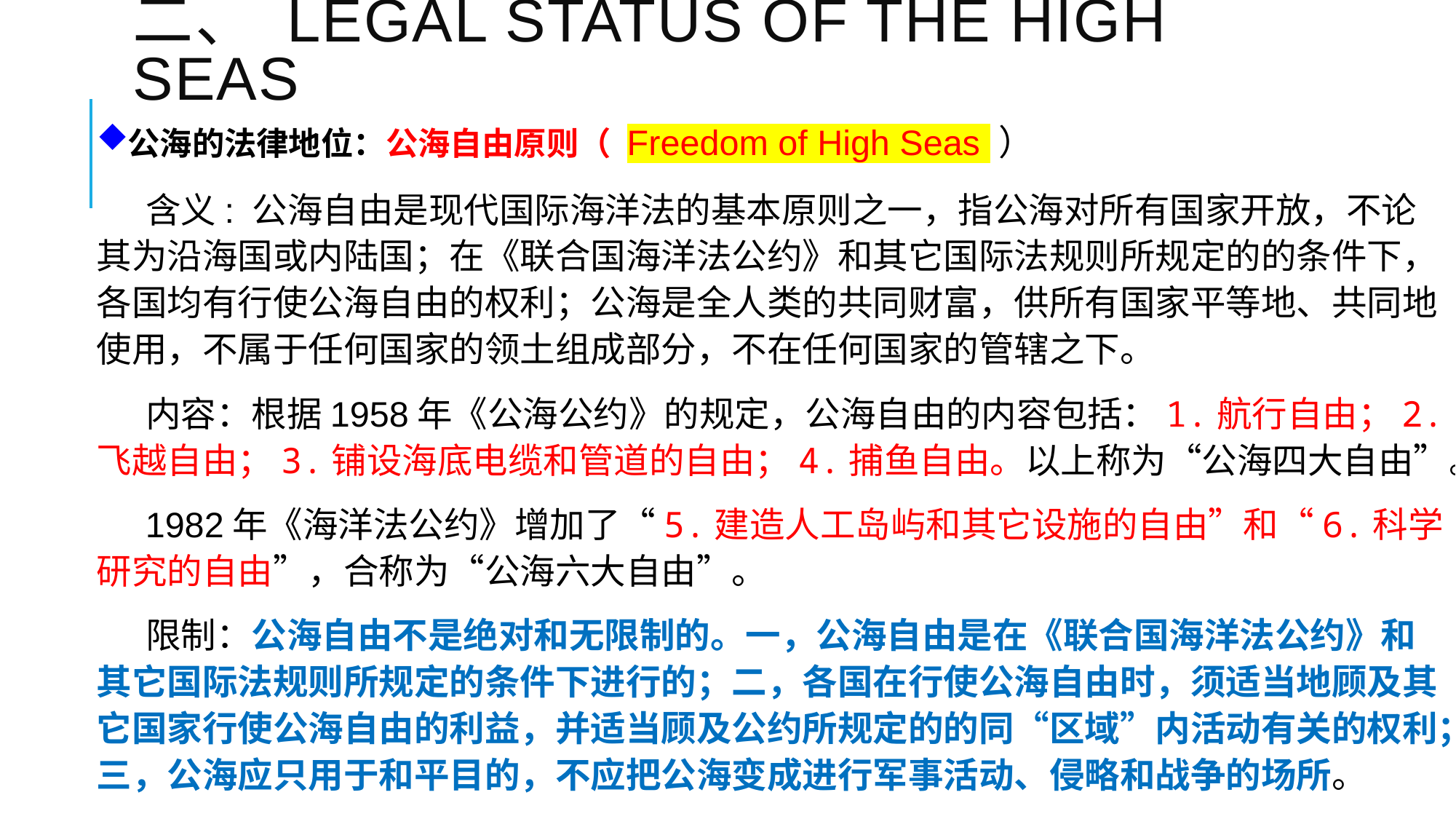

# 二、 Legal Status of The High Seas
公海的法律地位：公海自由原则（ Freedom of High Seas ）
    含义: 公海自由是现代国际海洋法的基本原则之一，指公海对所有国家开放，不论其为沿海国或内陆国；在《联合国海洋法公约》和其它国际法规则所规定的的条件下，各国均有行使公海自由的权利；公海是全人类的共同财富，供所有国家平等地、共同地使用，不属于任何国家的领土组成部分，不在任何国家的管辖之下。
    内容：根据1958年《公海公约》的规定，公海自由的内容包括：1.航行自由；2.飞越自由；3.铺设海底电缆和管道的自由；4.捕鱼自由。以上称为“公海四大自由”。
    1982年《海洋法公约》增加了“5.建造人工岛屿和其它设施的自由”和“6.科学研究的自由”，合称为“公海六大自由”。
    限制：公海自由不是绝对和无限制的。一，公海自由是在《联合国海洋法公约》和其它国际法规则所规定的条件下进行的；二，各国在行使公海自由时，须适当地顾及其它国家行使公海自由的利益，并适当顾及公约所规定的的同“区域”内活动有关的权利；三，公海应只用于和平目的，不应把公海变成进行军事活动、侵略和战争的场所。